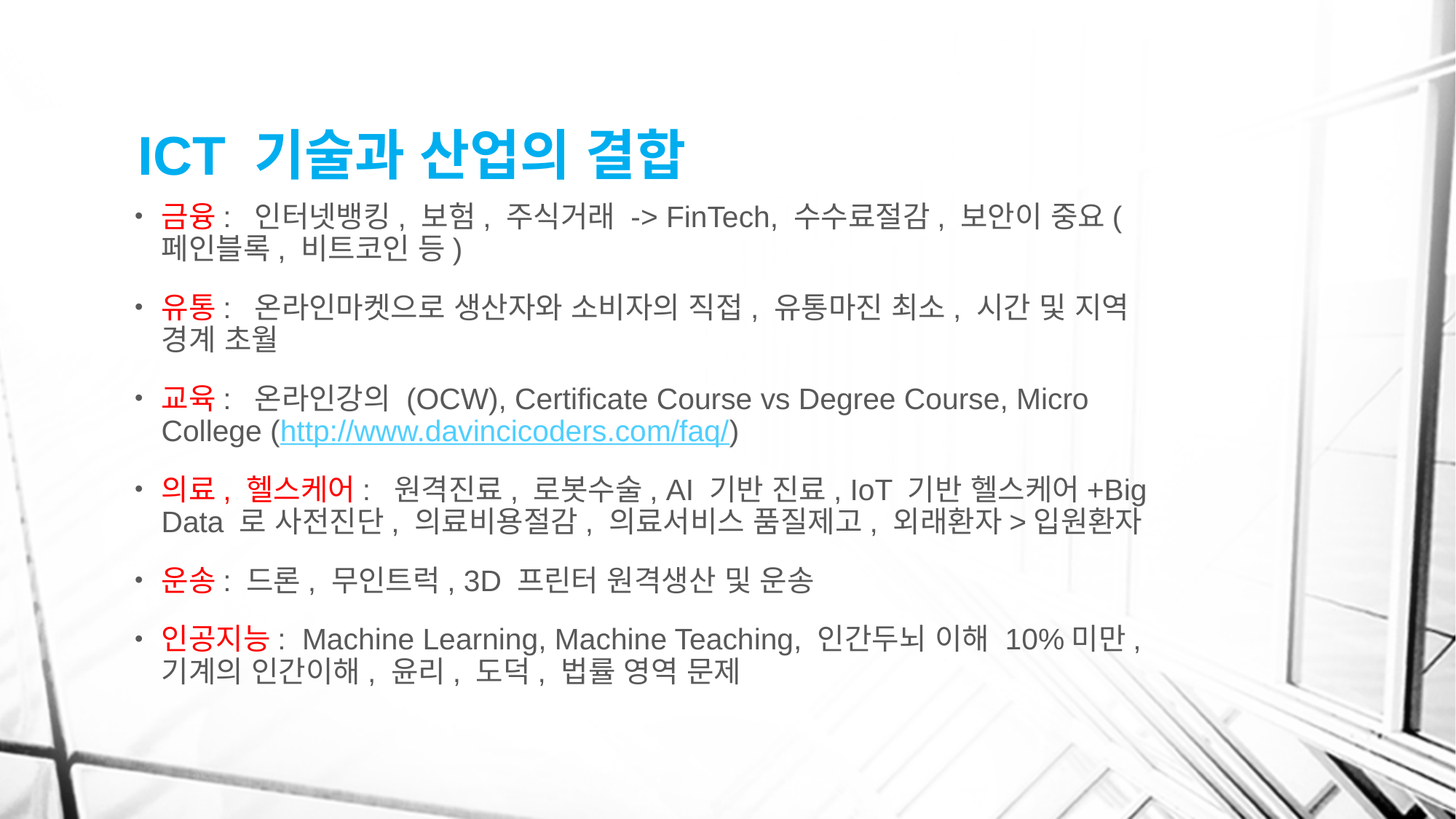

# ICT 기술과 산업의 결합
금융:  인터넷뱅킹, 보험, 주식거래 -> FinTech, 수수료절감, 보안이 중요(페인블록, 비트코인 등)
유통:  온라인마켓으로 생산자와 소비자의 직접, 유통마진 최소, 시간 및 지역 경계 초월
교육:  온라인강의 (OCW), Certificate Course vs Degree Course, Micro College (http://www.davincicoders.com/faq/)
의료, 헬스케어:  원격진료, 로봇수술, AI 기반 진료, IoT 기반 헬스케어+Big Data 로 사전진단, 의료비용절감, 의료서비스 품질제고, 외래환자>입원환자
운송: 드론, 무인트럭, 3D 프린터 원격생산 및 운송
인공지능:  Machine Learning, Machine Teaching, 인간두뇌 이해 10%미만, 기계의 인간이해, 윤리, 도덕, 법률 영역 문제